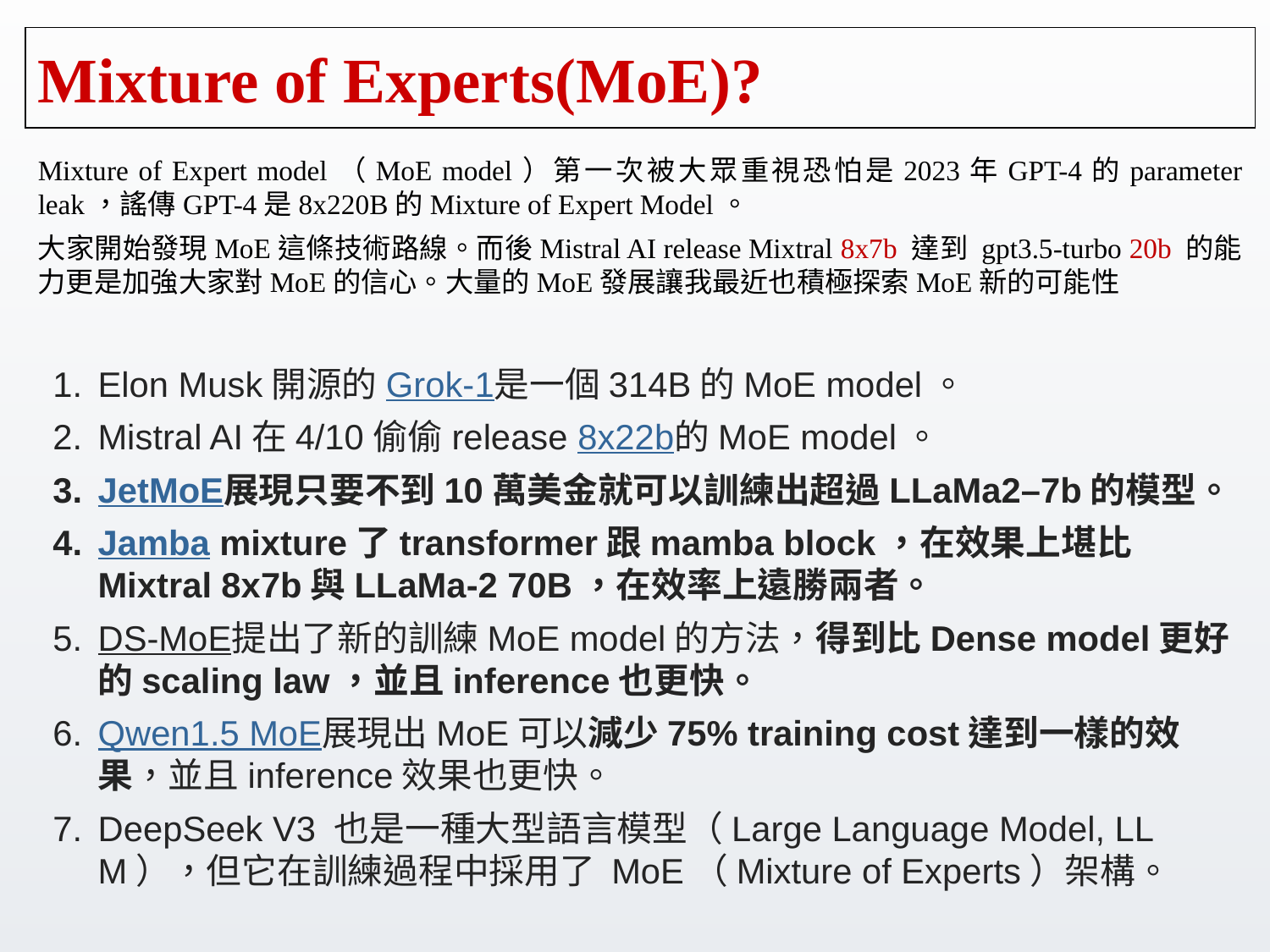

# Mixture of Experts(MoE)?
Mixture of Expert model（MoE model）第一次被大眾重視恐怕是2023年GPT-4的parameter leak，謠傳GPT-4是8x220B的Mixture of Expert Model。
大家開始發現MoE這條技術路線。而後Mistral AI release Mixtral 8x7b 達到 gpt3.5-turbo 20b 的能力更是加強大家對MoE的信心。大量的MoE發展讓我最近也積極探索MoE新的可能性

Elon Musk開源的Grok-1是一個314B的MoE model。
Mistral AI在4/10偷偷release 8x22b的MoE model。
JetMoE展現只要不到10萬美金就可以訓練出超過LLaMa2–7b的模型。
Jamba mixture了transformer跟mamba block，在效果上堪比Mixtral 8x7b與LLaMa-2 70B，在效率上遠勝兩者。
DS-MoE提出了新的訓練MoE model的方法，得到比Dense model更好的scaling law，並且inference也更快。
Qwen1.5 MoE展現出MoE可以減少75% training cost達到一樣的效果，並且inference效果也更快。
DeepSeek V3 也是一種大型語言模型（Large Language Model, LLM），但它在訓練過程中採用了 MoE（Mixture of Experts）架構。